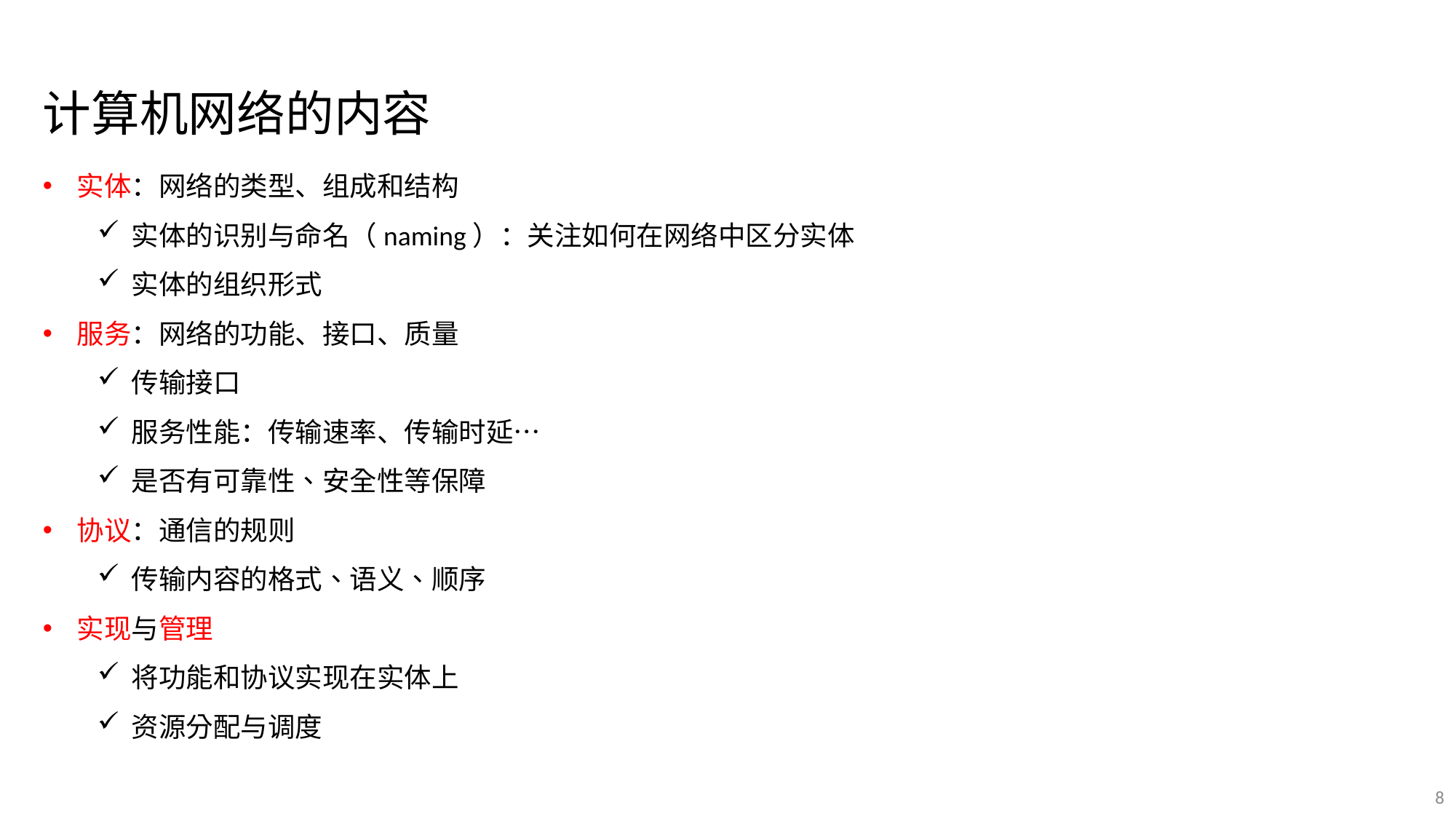

计算机网络的内容
实体：网络的类型、组成和结构
实体的识别与命名（naming）：关注如何在网络中区分实体
实体的组织形式
服务：网络的功能、接口、质量
传输接口
服务性能：传输速率、传输时延…
是否有可靠性、安全性等保障
协议：通信的规则
传输内容的格式、语义、顺序
实现与管理
将功能和协议实现在实体上
资源分配与调度
8